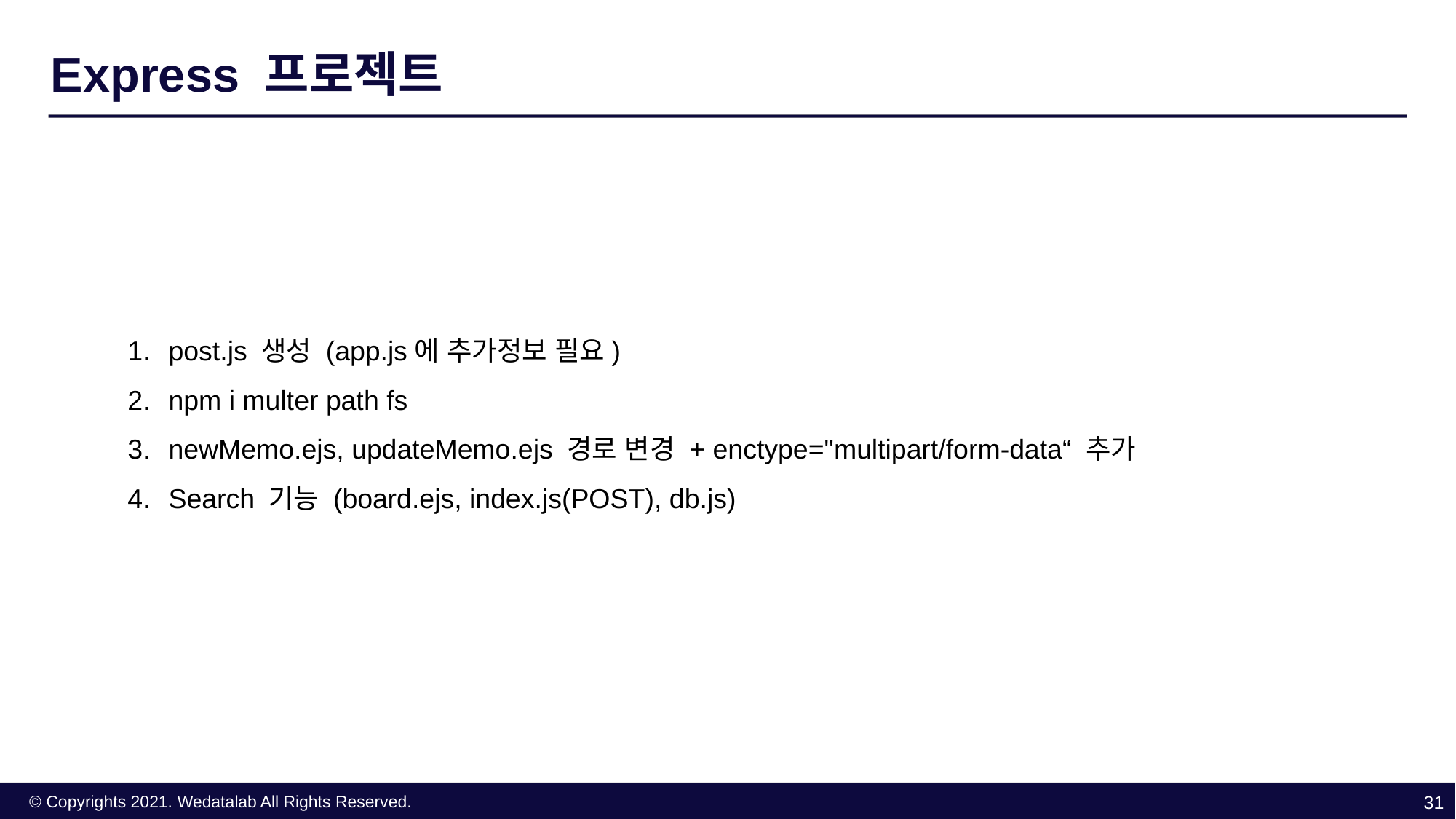

Express 프로젝트
post.js 생성 (app.js에 추가정보 필요)
npm i multer path fs
newMemo.ejs, updateMemo.ejs 경로 변경 + enctype="multipart/form-data“ 추가
Search 기능 (board.ejs, index.js(POST), db.js)
31
© Copyrights 2021. Wedatalab All Rights Reserved.